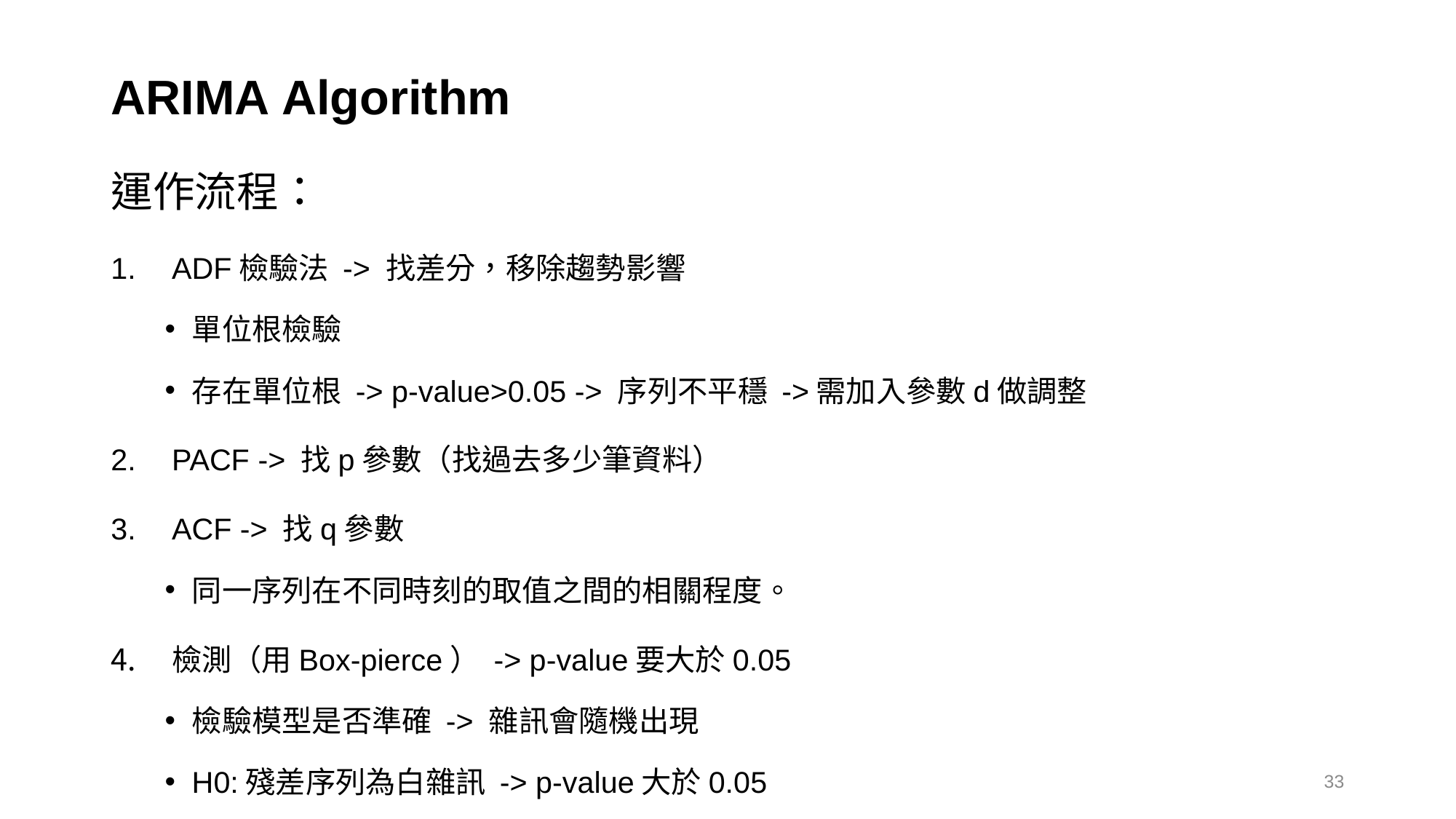

ARIMA Algorithm
運作流程：
ADF檢驗法 -> 找差分，移除趨勢影響
單位根檢驗
存在單位根 -> p-value>0.05 -> 序列不平穩 ->需加入參數d做調整
PACF -> 找p參數（找過去多少筆資料）
ACF -> 找q參數
同一序列在不同時刻的取值之間的相關程度。
檢測（用Box-pierce） -> p-value要大於0.05
檢驗模型是否準確 -> 雜訊會隨機出現
H0:殘差序列為白雜訊 -> p-value大於0.05

33